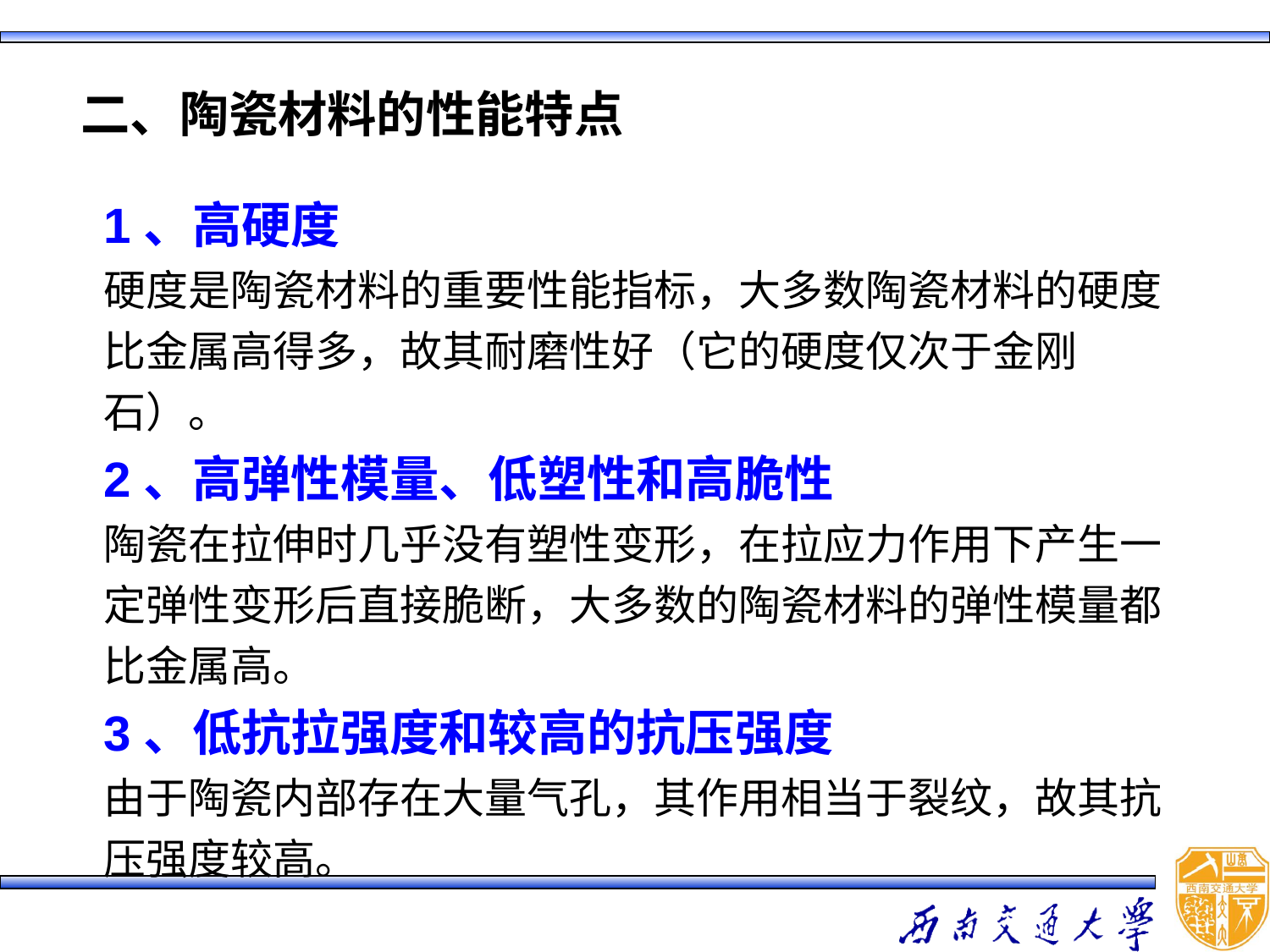

二、陶瓷材料的性能特点
1、高硬度
硬度是陶瓷材料的重要性能指标，大多数陶瓷材料的硬度比金属高得多，故其耐磨性好（它的硬度仅次于金刚石）。
2、高弹性模量、低塑性和高脆性
陶瓷在拉伸时几乎没有塑性变形，在拉应力作用下产生一定弹性变形后直接脆断，大多数的陶瓷材料的弹性模量都比金属高。
3、低抗拉强度和较高的抗压强度
由于陶瓷内部存在大量气孔，其作用相当于裂纹，故其抗压强度较高。